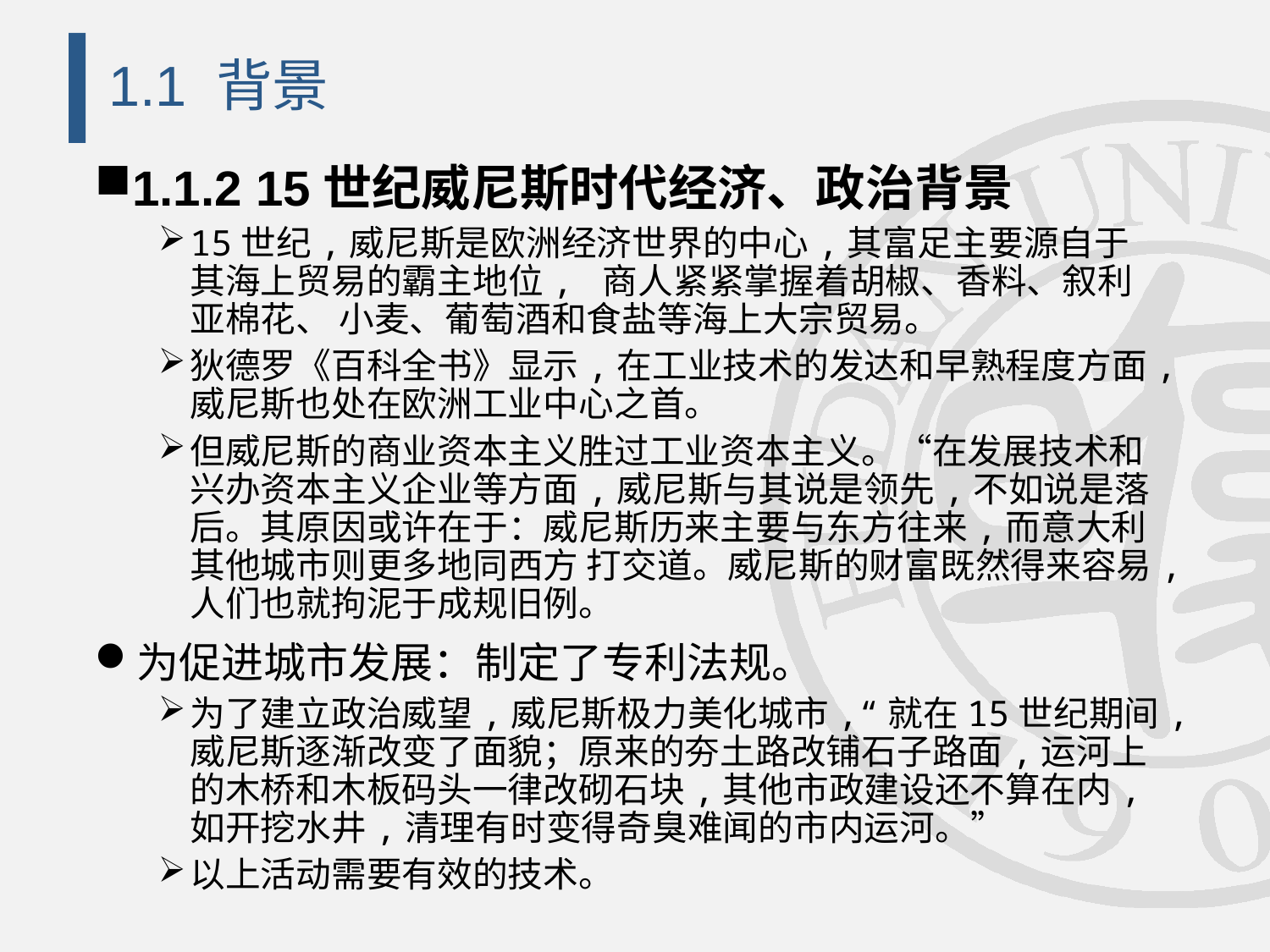

# 1.1 背景
1.1.2 15世纪威尼斯时代经济、政治背景
15世纪,威尼斯是欧洲经济世界的中心,其富足主要源自于其海上贸易的霸主地位, 商人紧紧掌握着胡椒、香料、叙利亚棉花、 小麦、葡萄酒和食盐等海上大宗贸易。
狄德罗《百科全书》显示,在工业技术的发达和早熟程度方面,威尼斯也处在欧洲工业中心之首。
但威尼斯的商业资本主义胜过工业资本主义。“在发展技术和兴办资本主义企业等方面,威尼斯与其说是领先,不如说是落后。其原因或许在于：威尼斯历来主要与东方往来,而意大利其他城市则更多地同西方 打交道。威尼斯的财富既然得来容易,人们也就拘泥于成规旧例。
为促进城市发展：制定了专利法规。
为了建立政治威望,威尼斯极力美化城市,“就在15世纪期间,威尼斯逐渐改变了面貌；原来的夯土路改铺石子路面,运河上的木桥和木板码头一律改砌石块,其他市政建设还不算在内,如开挖水井,清理有时变得奇臭难闻的市内运河。”
以上活动需要有效的技术。